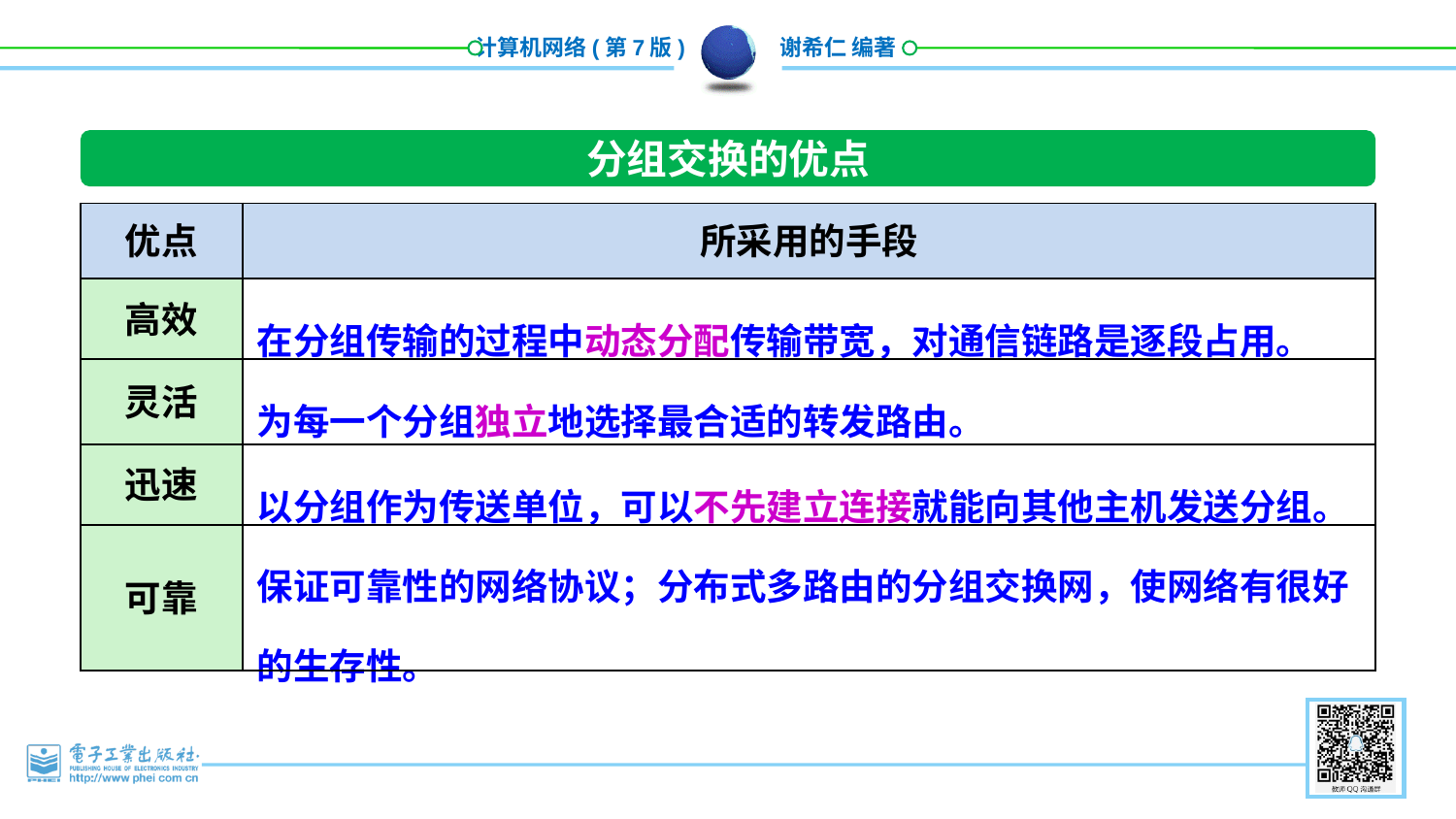

分组交换的优点

| 优点 | 所采用的手段 |
| --- | --- |
| 高效 | 在分组传输的过程中动态分配传输带宽，对通信链路是逐段占用。 |
| 灵活 | 为每一个分组独立地选择最合适的转发路由。 |
| 迅速 | 以分组作为传送单位，可以不先建立连接就能向其他主机发送分组。 |
| 可靠 | 保证可靠性的网络协议；分布式多路由的分组交换网，使网络有很好的生存性。 |